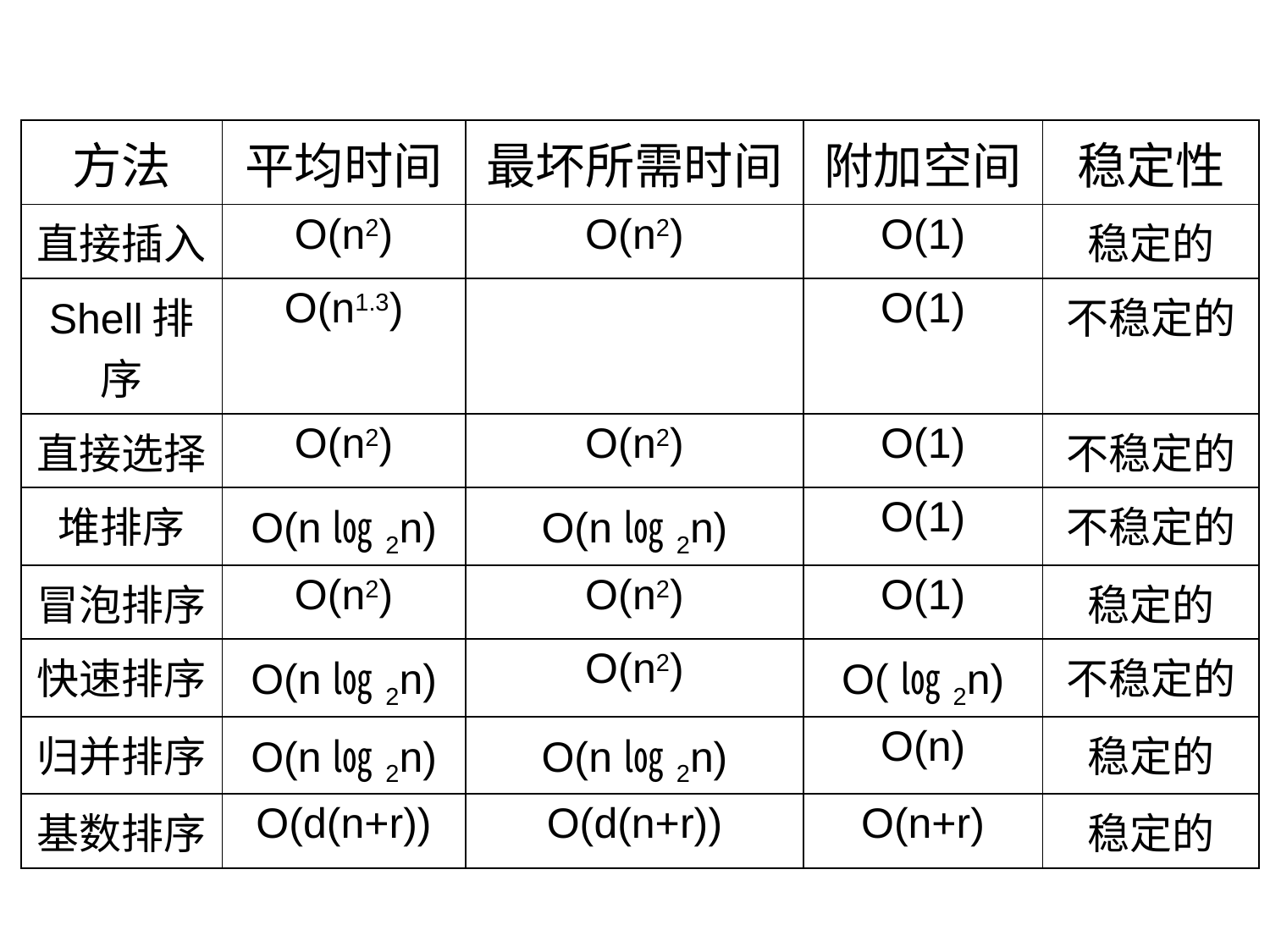

| 方法 | 平均时间 | 最坏所需时间 | 附加空间 | 稳定性 |
| --- | --- | --- | --- | --- |
| 直接插入 | O(n2) | O(n2) | O(1) | 稳定的 |
| Shell排序 | O(n1.3) |  | O(1) | 不稳定的 |
| 直接选择 | O(n2) | O(n2) | O(1) | 不稳定的 |
| 堆排序 | O(n㏒2n) | O(n㏒2n) | O(1) | 不稳定的 |
| 冒泡排序 | O(n2) | O(n2) | O(1) | 稳定的 |
| 快速排序 | O(n㏒2n) | O(n2) | O(㏒2n) | 不稳定的 |
| 归并排序 | O(n㏒2n) | O(n㏒2n) | O(n) | 稳定的 |
| 基数排序 | O(d(n+r)) | O(d(n+r)) | O(n+r) | 稳定的 |